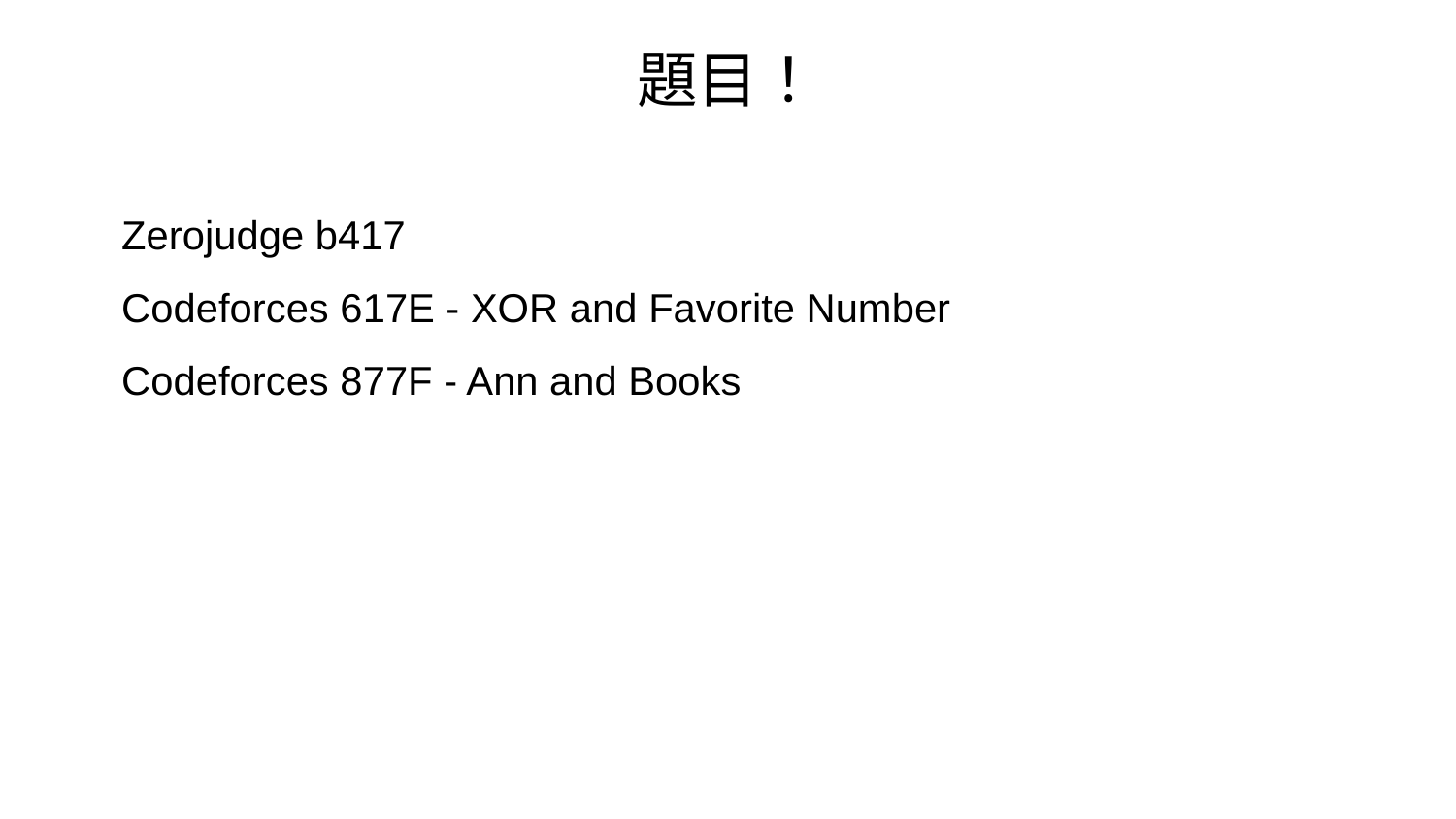

題目！
Zerojudge b417
Codeforces 617E - XOR and Favorite Number
Codeforces 877F - Ann and Books